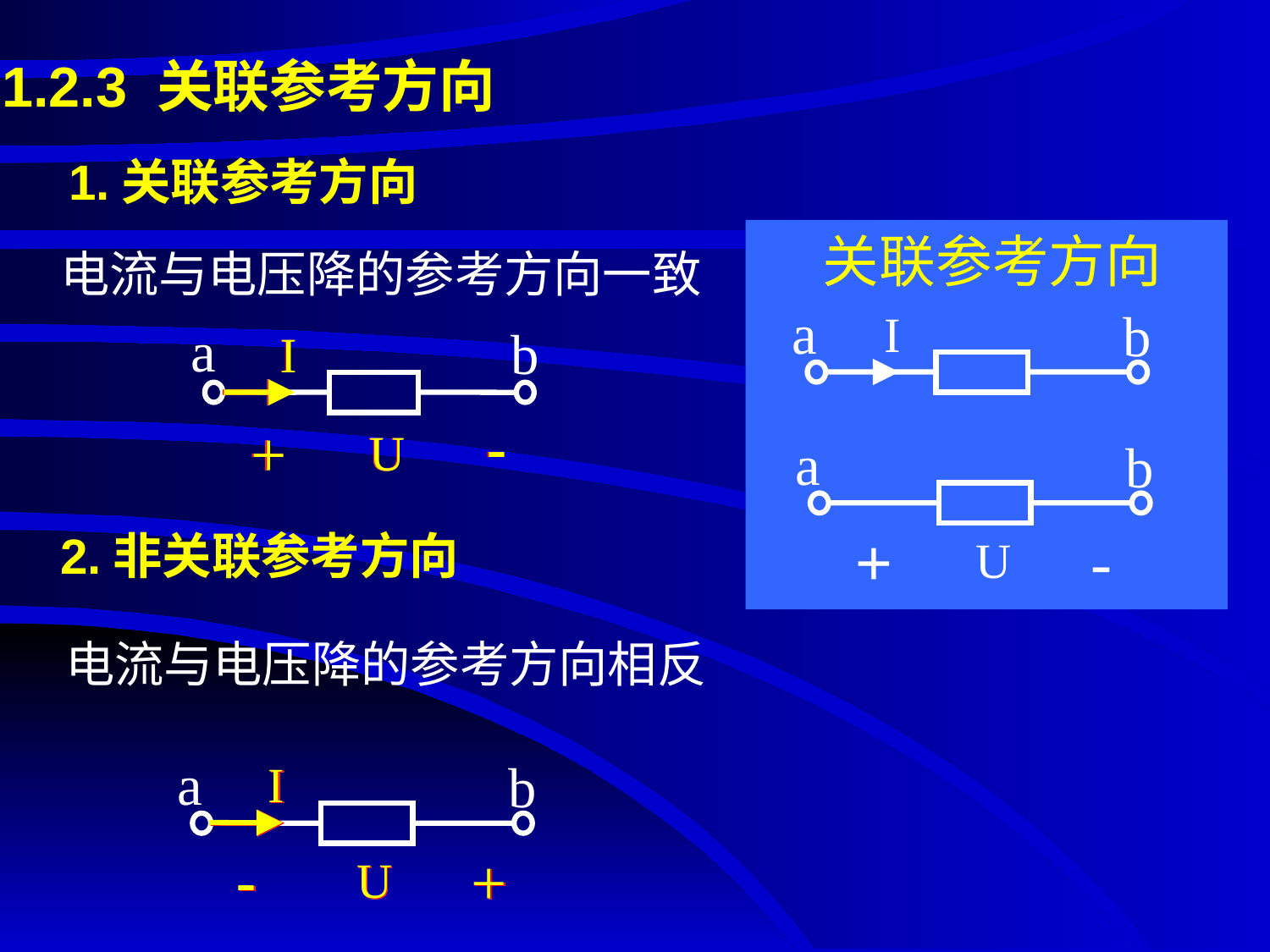

# 1.2.3 关联参考方向
 1.关联参考方向

关联参考方向
电流与电压降的参考方向一致
a
b
I

a
b
I

+
U
-
I

+
U
-
I

+
U
-
a
b

+
-
U
2.非关联参考方向
电流与电压降的参考方向相反
a
b
I

-
+
U
I

-
+
U
I

-
+
U